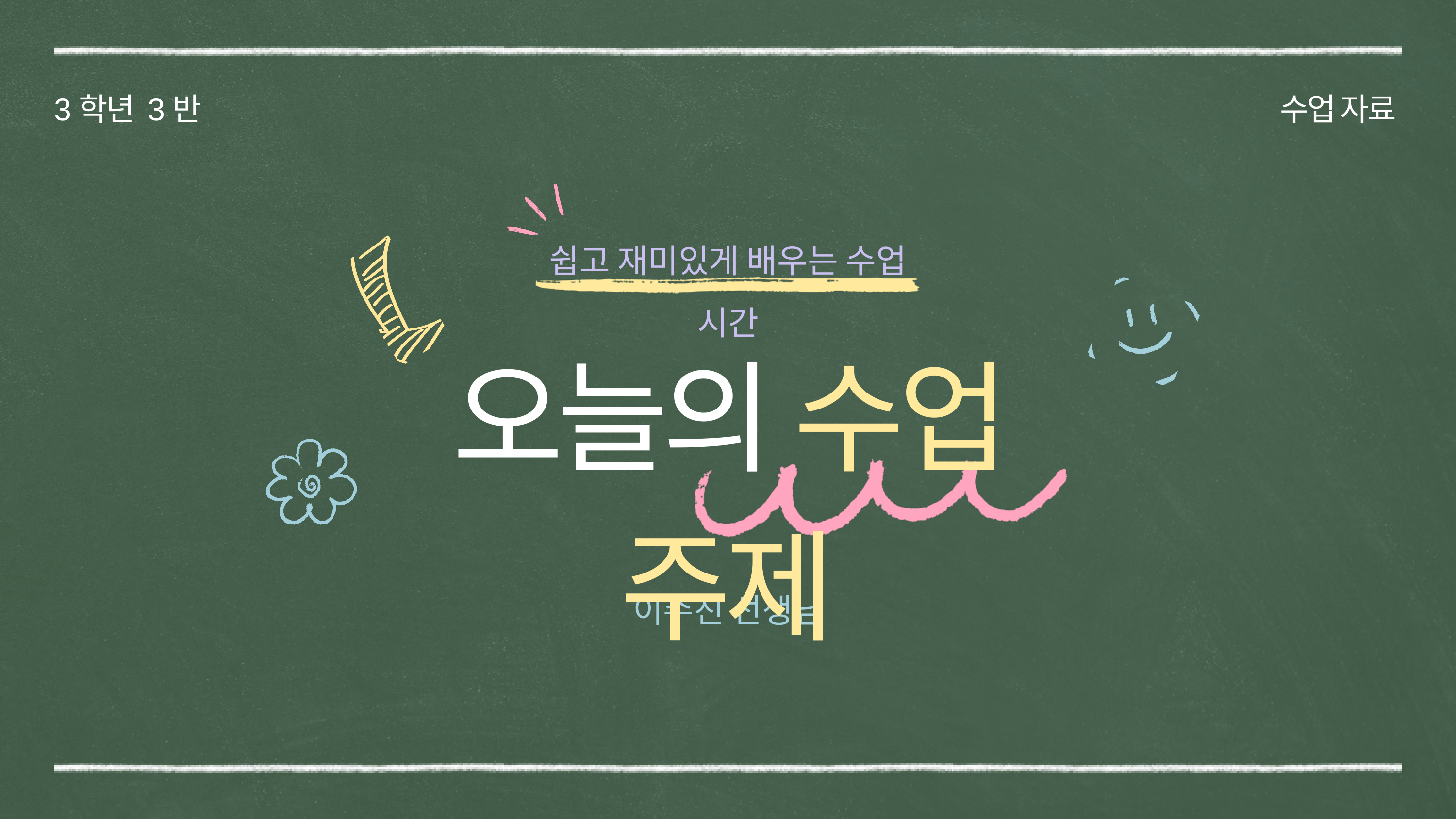

3학년 3반
수업 자료

쉽고 재미있게 배우는 수업 시간

오늘의 수업 주제

이수진 선생님